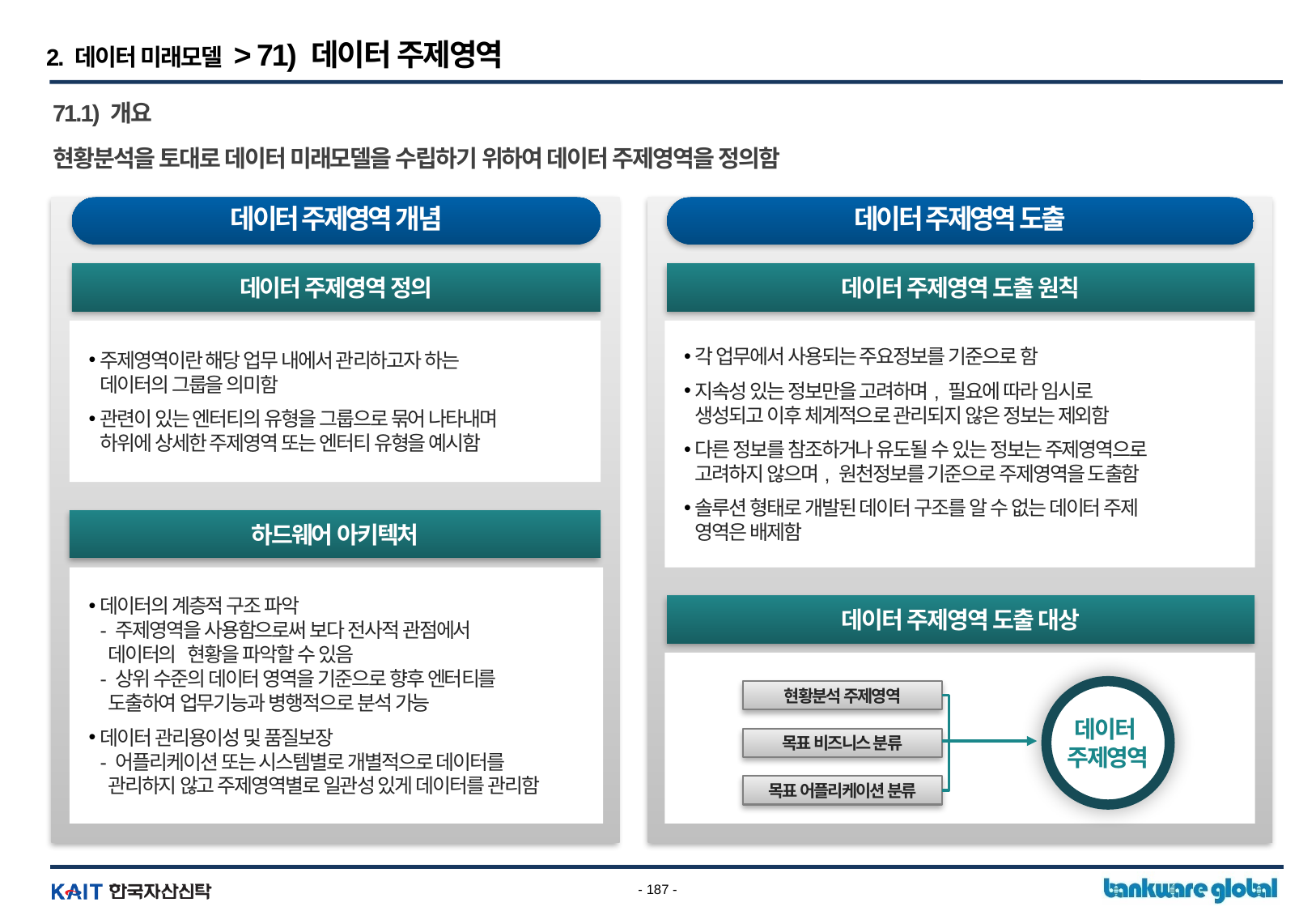

2. 데이터 미래모델 > 71) 데이터 주제영역
71.1) 개요
현황분석을 토대로 데이터 미래모델을 수립하기 위하여 데이터 주제영역을 정의함

데이터 주제영역 개념

데이터 주제영역 도출
데이터 주제영역 정의
데이터 주제영역 도출 원칙
주제영역이란 해당 업무 내에서 관리하고자 하는
데이터의 그룹을 의미함
관련이 있는 엔터티의 유형을 그룹으로 묶어 나타내며
하위에 상세한 주제영역 또는 엔터티 유형을 예시함
각 업무에서 사용되는 주요정보를 기준으로 함
지속성 있는 정보만을 고려하며, 필요에 따라 임시로
생성되고 이후 체계적으로 관리되지 않은 정보는 제외함
다른 정보를 참조하거나 유도될 수 있는 정보는 주제영역으로
고려하지 않으며, 원천정보를 기준으로 주제영역을 도출함
솔루션 형태로 개발된 데이터 구조를 알 수 없는 데이터 주제
영역은 배제함
하드웨어 아키텍처
데이터의 계층적 구조 파악
- 주제영역을 사용함으로써 보다 전사적 관점에서
  데이터의   현황을 파악할 수 있음
- 상위 수준의 데이터 영역을 기준으로 향후 엔터티를
  도출하여 업무기능과 병행적으로 분석 가능
데이터 관리용이성 및 품질보장
- 어플리케이션 또는 시스템별로 개별적으로 데이터를
  관리하지 않고 주제영역별로 일관성 있게 데이터를 관리함
데이터 주제영역 도출 대상

데이터
주제영역
현황분석 주제영역
목표 비즈니스 분류
목표 어플리케이션 분류